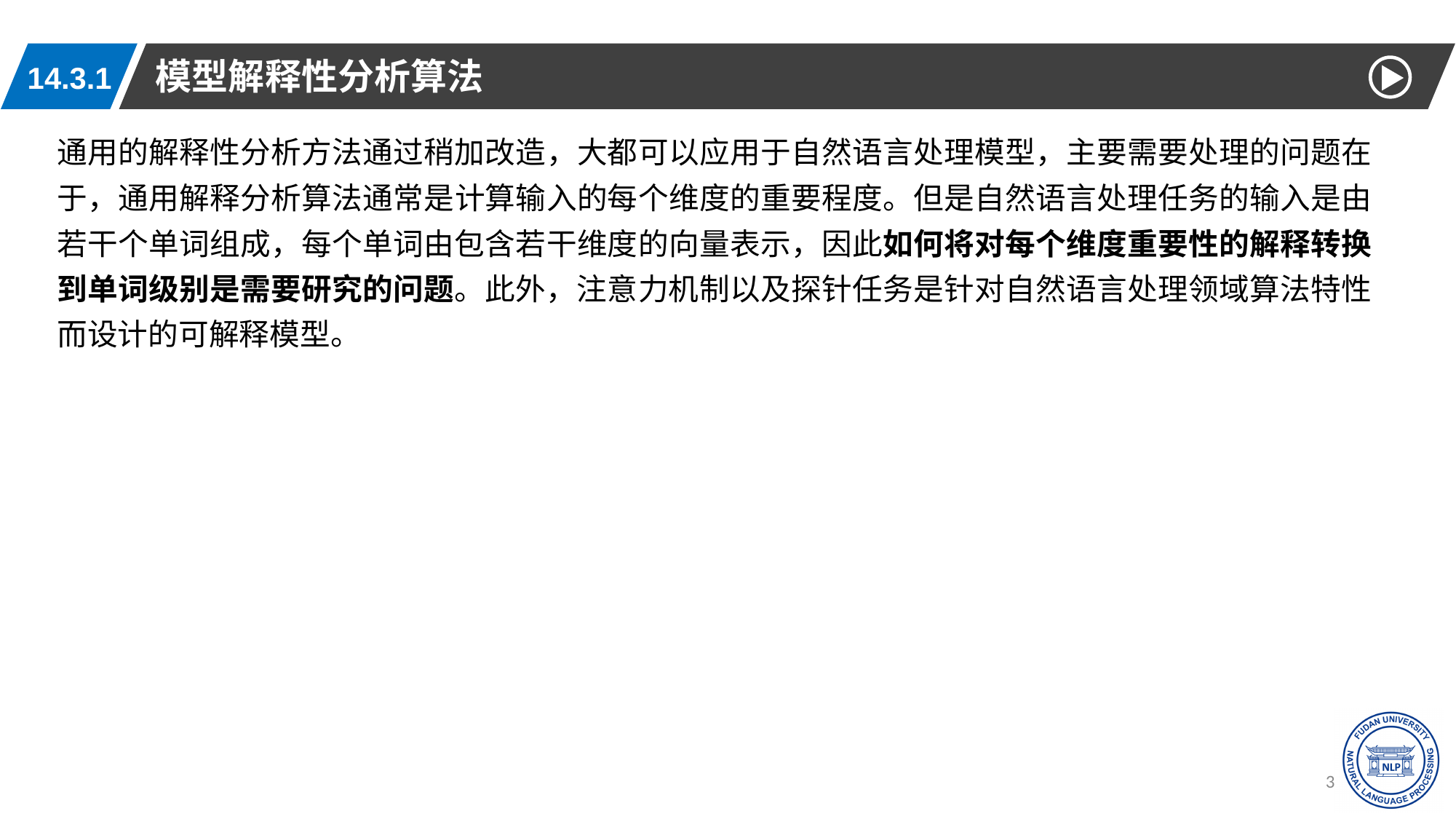

模型解释性分析算法
14.3.1

通用的解释性分析方法通过稍加改造，大都可以应用于自然语言处理模型，主要需要处理的问题在于，通用解释分析算法通常是计算输入的每个维度的重要程度。但是自然语言处理任务的输入是由若干个单词组成，每个单词由包含若干维度的向量表示，因此如何将对每个维度重要性的解释转换到单词级别是需要研究的问题。此外，注意力机制以及探针任务是针对自然语言处理领域算法特性而设计的可解释模型。
35